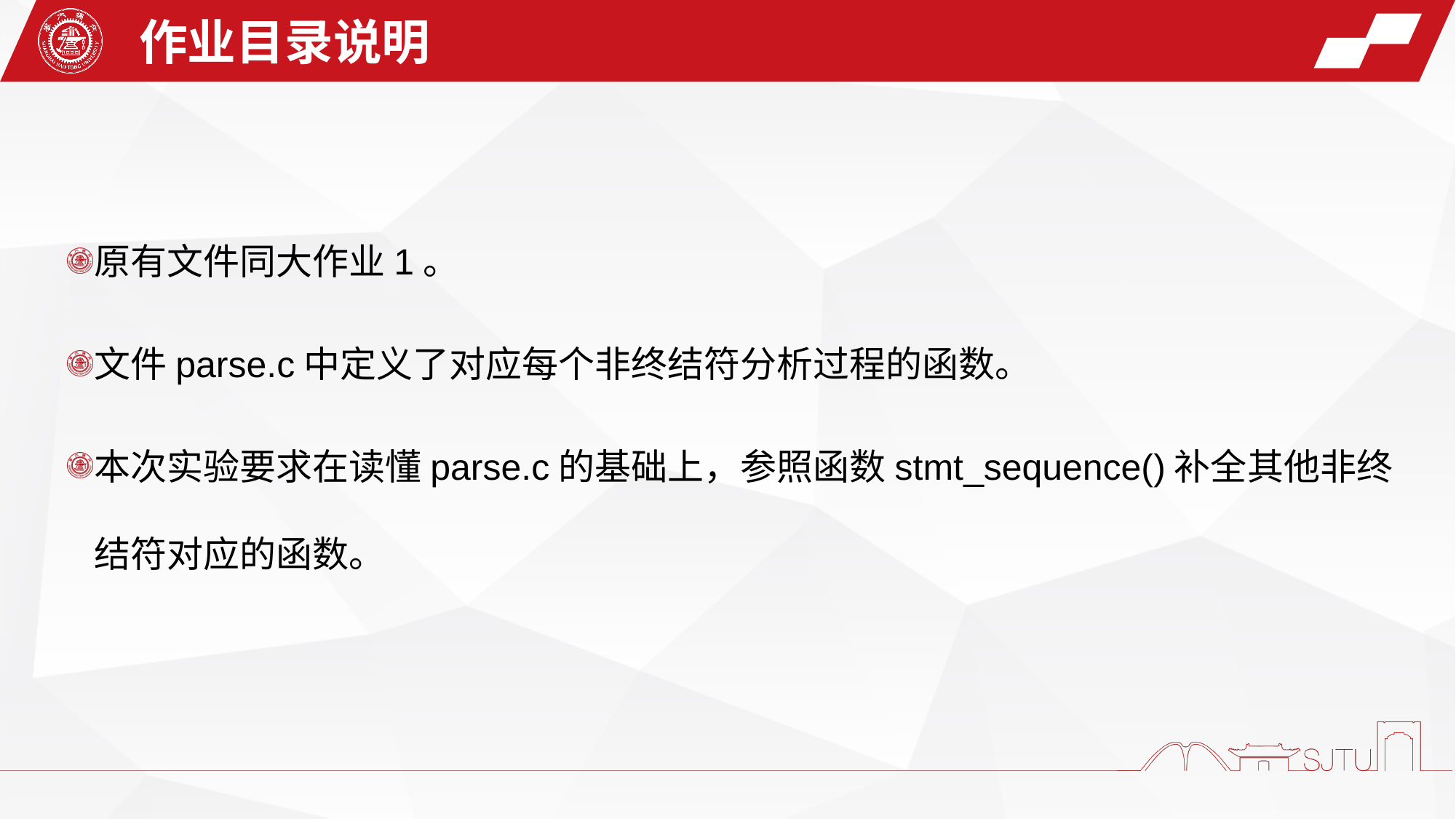

作业目录说明
原有文件同大作业1。
文件parse.c中定义了对应每个非终结符分析过程的函数。
本次实验要求在读懂parse.c的基础上，参照函数stmt_sequence()补全其他非终结符对应的函数。